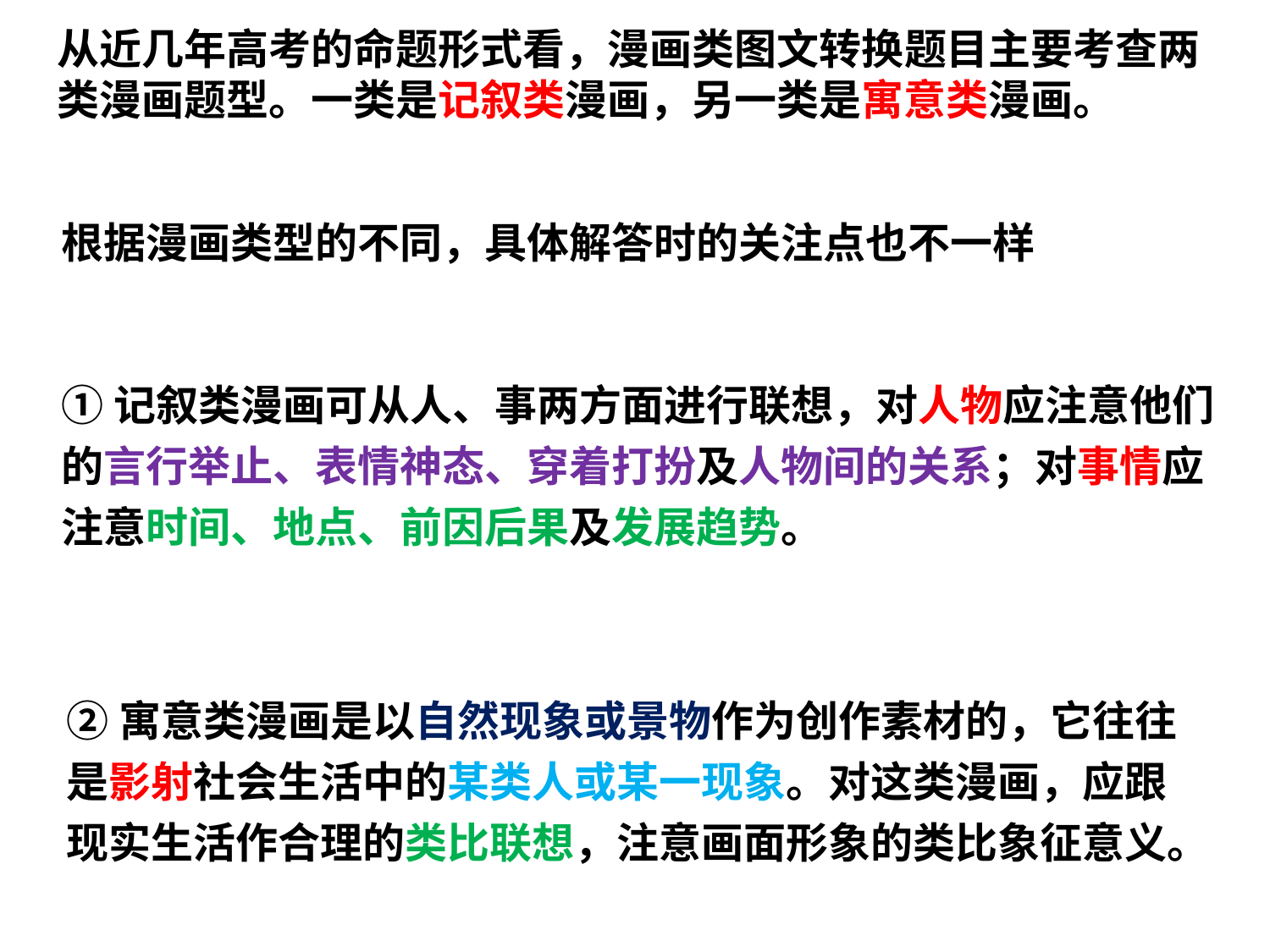

从近几年高考的命题形式看，漫画类图文转换题目主要考查两类漫画题型。一类是记叙类漫画，另一类是寓意类漫画。
根据漫画类型的不同，具体解答时的关注点也不一样
①记叙类漫画可从人、事两方面进行联想，对人物应注意他们的言行举止、表情神态、穿着打扮及人物间的关系；对事情应注意时间、地点、前因后果及发展趋势。
②寓意类漫画是以自然现象或景物作为创作素材的，它往往是影射社会生活中的某类人或某一现象。对这类漫画，应跟现实生活作合理的类比联想，注意画面形象的类比象征意义。